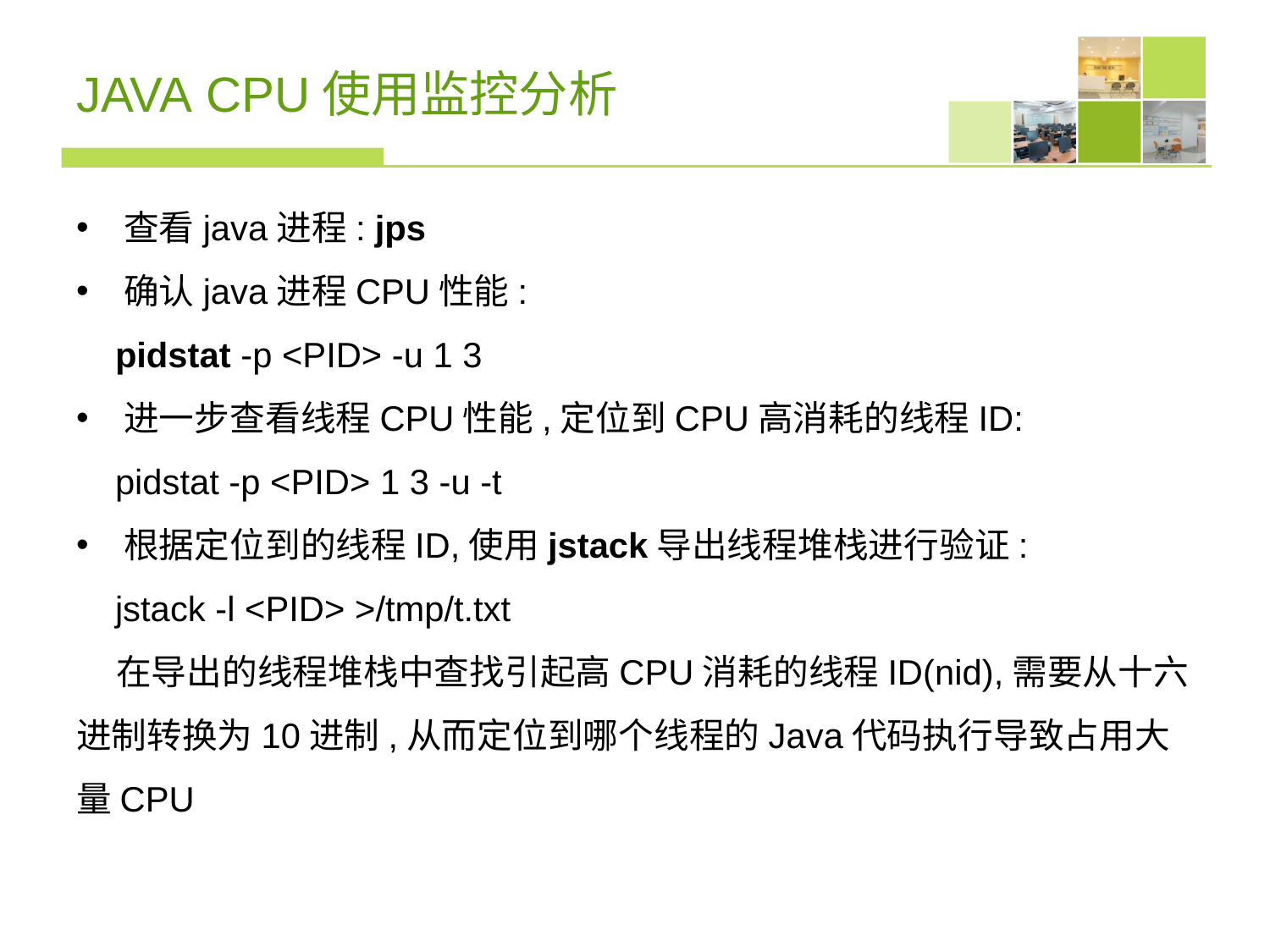

# JAVA CPU使用监控分析
查看java进程: jps
确认java进程CPU性能:
    pidstat -p <PID> -u 1 3
进一步查看线程CPU性能,定位到CPU高消耗的线程ID:
    pidstat -p <PID> 1 3 -u -t
根据定位到的线程ID,使用jstack导出线程堆栈进行验证:
    jstack -l <PID> >/tmp/t.txt
    在导出的线程堆栈中查找引起高CPU消耗的线程ID(nid),需要从十六进制转换为10进制,从而定位到哪个线程的Java代码执行导致占用大量CPU